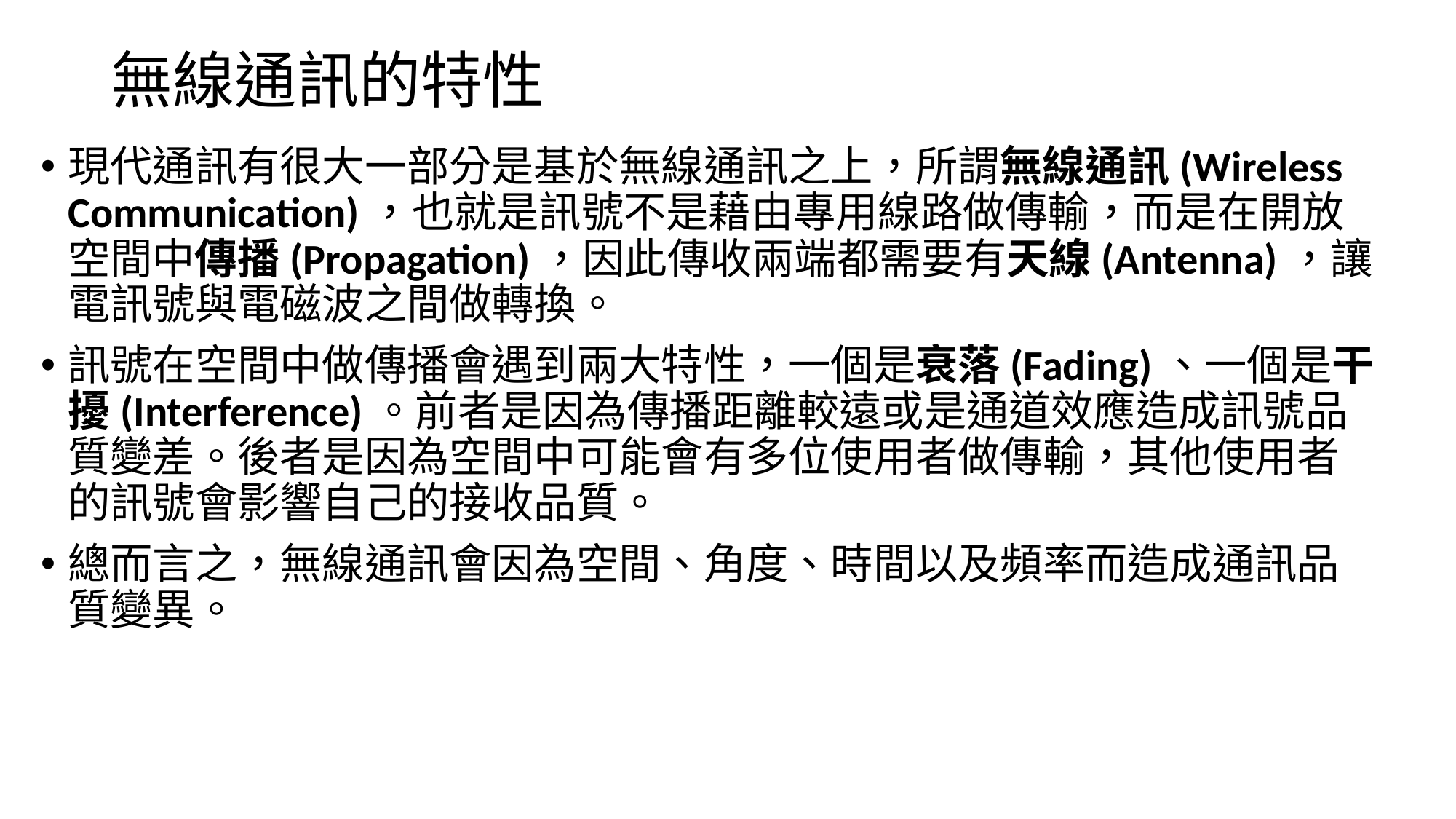

# 無線通訊的特性
現代通訊有很大一部分是基於無線通訊之上，所謂無線通訊(Wireless Communication)，也就是訊號不是藉由專用線路做傳輸，而是在開放空間中傳播(Propagation)，因此傳收兩端都需要有天線(Antenna)，讓電訊號與電磁波之間做轉換。
訊號在空間中做傳播會遇到兩大特性，一個是衰落(Fading)、一個是干擾(Interference)。前者是因為傳播距離較遠或是通道效應造成訊號品質變差。後者是因為空間中可能會有多位使用者做傳輸，其他使用者的訊號會影響自己的接收品質。
總而言之，無線通訊會因為空間、角度、時間以及頻率而造成通訊品質變異。